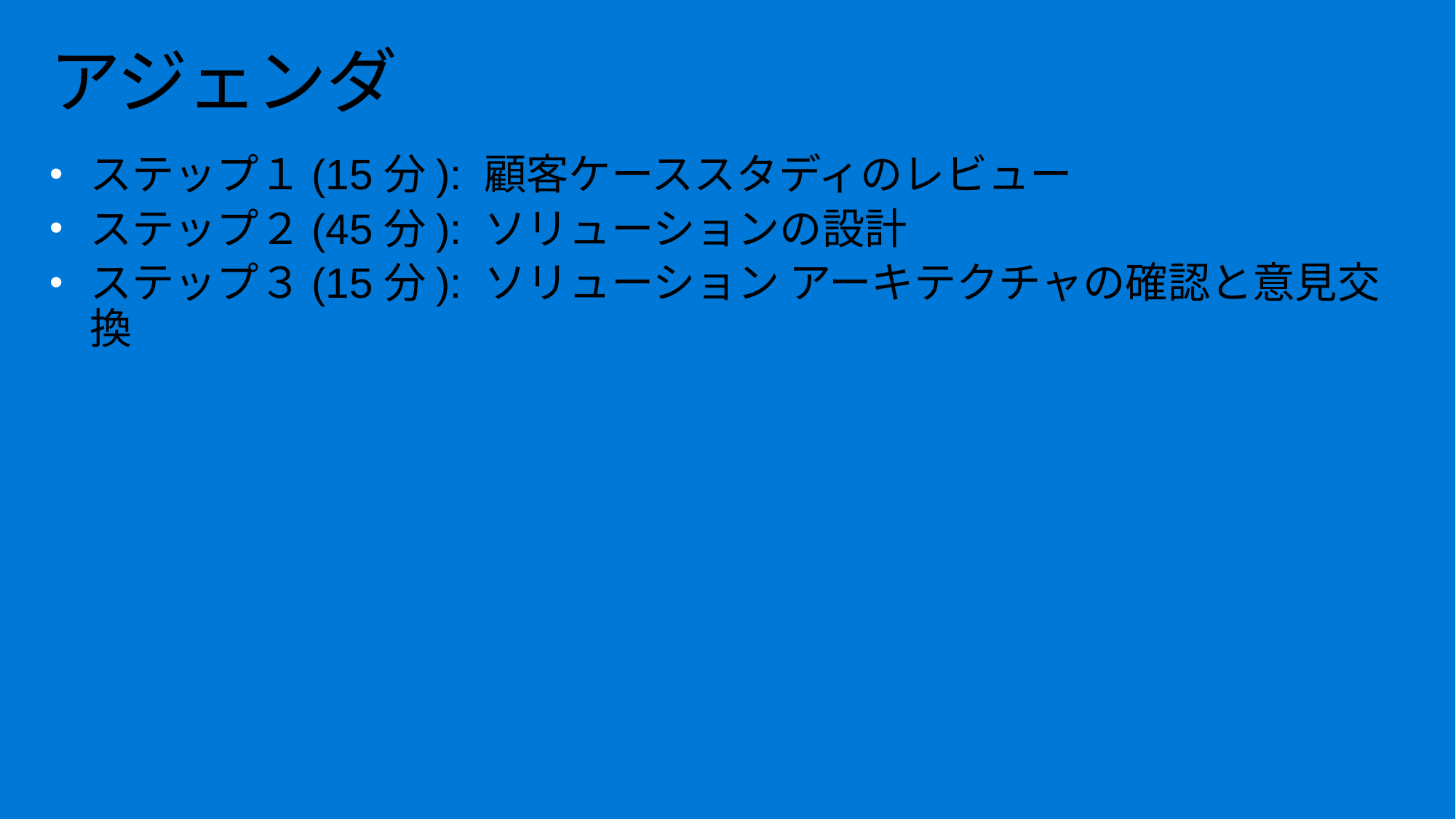

# アジェンダ
ステップ１(15分): 顧客ケーススタディのレビュー
ステップ２(45分): ソリューションの設計
ステップ３(15分): ソリューション アーキテクチャの確認と意見交換